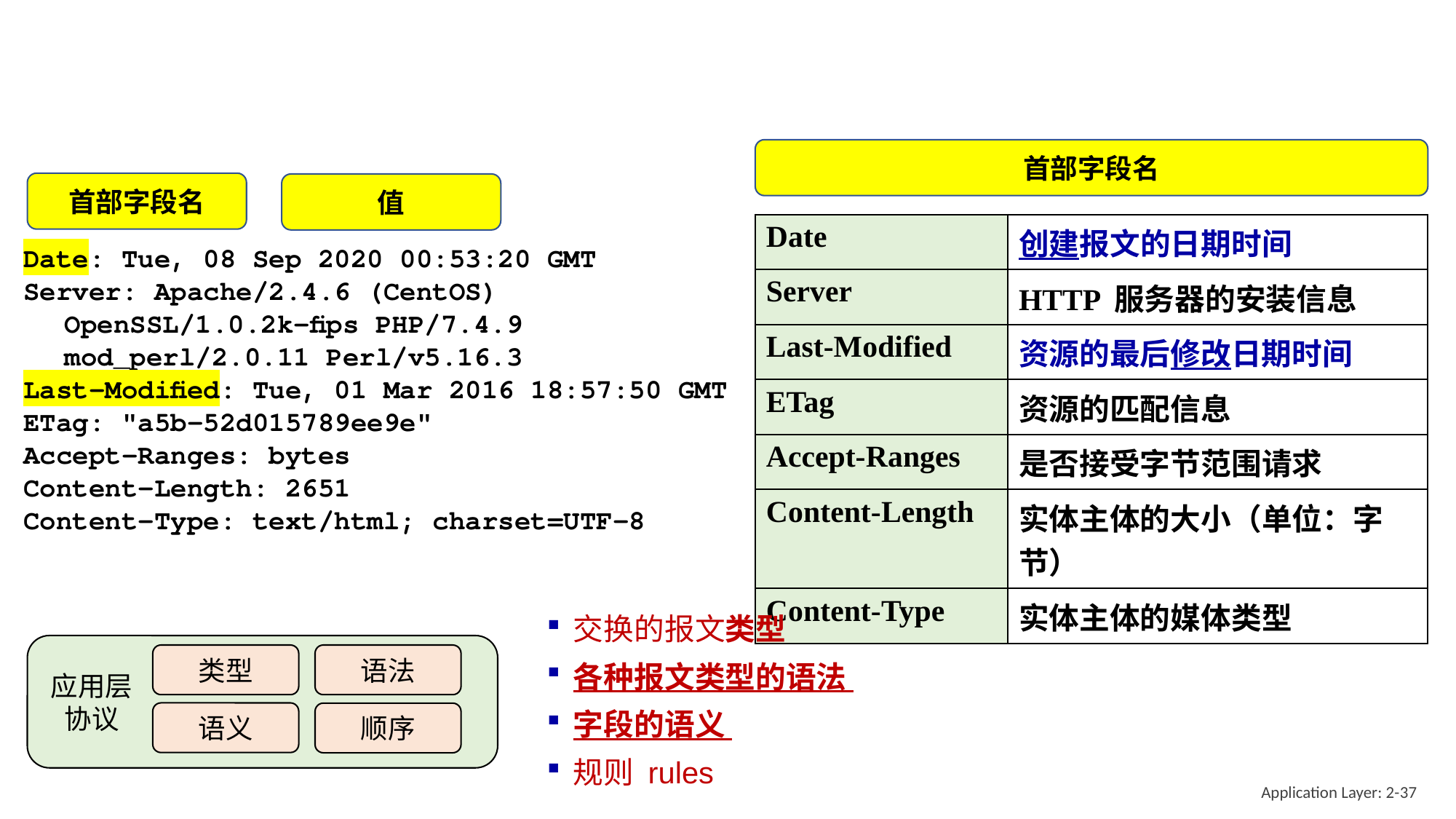

首部字段名
首部字段名
值
| Date | 创建报文的日期时间 |
| --- | --- |
| Server | HTTP 服务器的安装信息 |
| Last-Modified | 资源的最后修改日期时间 |
| ETag | 资源的匹配信息 |
| Accept-Ranges | 是否接受字节范围请求 |
| Content-Length | 实体主体的大小（单位：字节） |
| Content-Type | 实体主体的媒体类型 |
Date: Tue, 08 Sep 2020 00:53:20 GMT
Server: Apache/2.4.6 (CentOS) OpenSSL/1.0.2k-fips PHP/7.4.9 mod_perl/2.0.11 Perl/v5.16.3
Last-Modified: Tue, 01 Mar 2016 18:57:50 GMT
ETag: "a5b-52d015789ee9e"
Accept-Ranges: bytes
Content-Length: 2651
Content-Type: text/html; charset=UTF-8
交换的报文类型
各种报文类型的语法
字段的语义
规则 rules

语法
类型
应用层协议
语义
顺序
Application Layer: 2-37